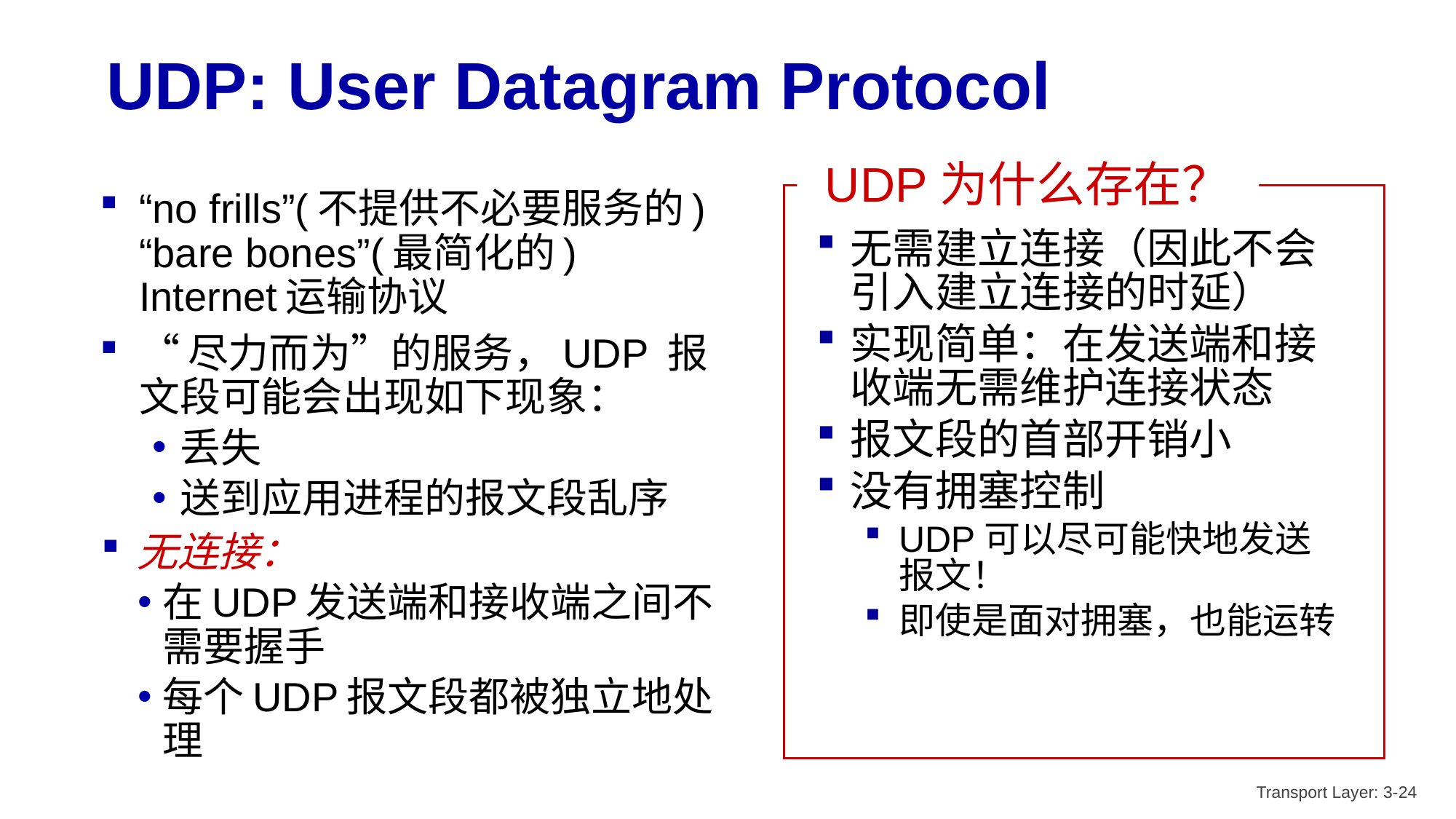

# UDP: User Datagram Protocol
UDP为什么存在？

无需建立连接（因此不会引入建立连接的时延）
实现简单：在发送端和接收端无需维护连接状态
报文段的首部开销小
没有拥塞控制
UDP可以尽可能快地发送报文！
即使是面对拥塞，也能运转
“no frills”(不提供不必要服务的) “bare bones”(最简化的) Internet运输协议
“尽力而为”的服务，UDP 报文段可能会出现如下现象：
丢失
送到应用进程的报文段乱序
无连接：
在UDP发送端和接收端之间不需要握手
每个UDP报文段都被独立地处理
Transport Layer: 3-24